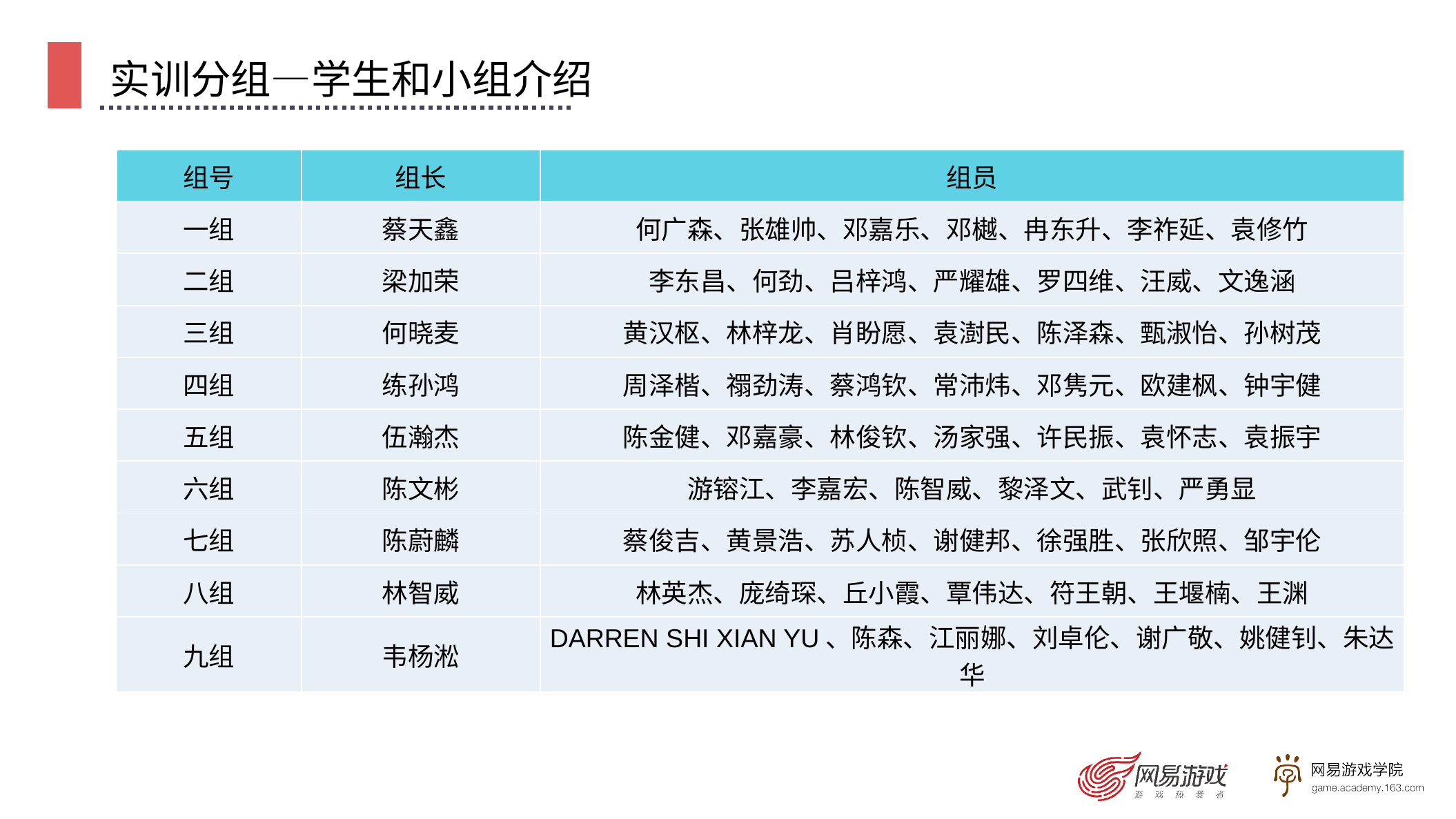

# 实训分组—学生和小组介绍
| 组号 | 组长 | 组员 |
| --- | --- | --- |
| 一组 | 蔡天鑫 | 何广森、张雄帅、邓嘉乐、邓樾、冉东升、李祚延、袁修竹 |
| 二组 | 梁加荣 | 李东昌、何劲、吕梓鸿、严耀雄、罗四维、汪威、文逸涵 |
| 三组 | 何晓麦 | 黄汉枢、林梓龙、肖盼愿、袁澍民、陈泽森、甄淑怡、孙树茂 |
| 四组 | 练孙鸿 | 周泽楷、禤劲涛、蔡鸿钦、常沛炜、邓隽元、欧建枫、钟宇健 |
| 五组 | 伍瀚杰 | 陈金健、邓嘉豪、林俊钦、汤家强、许民振、袁怀志、袁振宇 |
| 六组 | 陈文彬 | 游镕江、李嘉宏、陈智威、黎泽文、武钊、严勇显 |
| 七组 | 陈蔚麟 | 蔡俊吉、黄景浩、苏人桢、谢健邦、徐强胜、张欣照、邹宇伦 |
| 八组 | 林智威 | 林英杰、庞绮琛、丘小霞、覃伟达、符王朝、王堰楠、王渊 |
| 九组 | 韦杨淞 | DARREN SHI XIAN YU、陈森、江丽娜、刘卓伦、谢广敬、姚健钊、朱达华 |